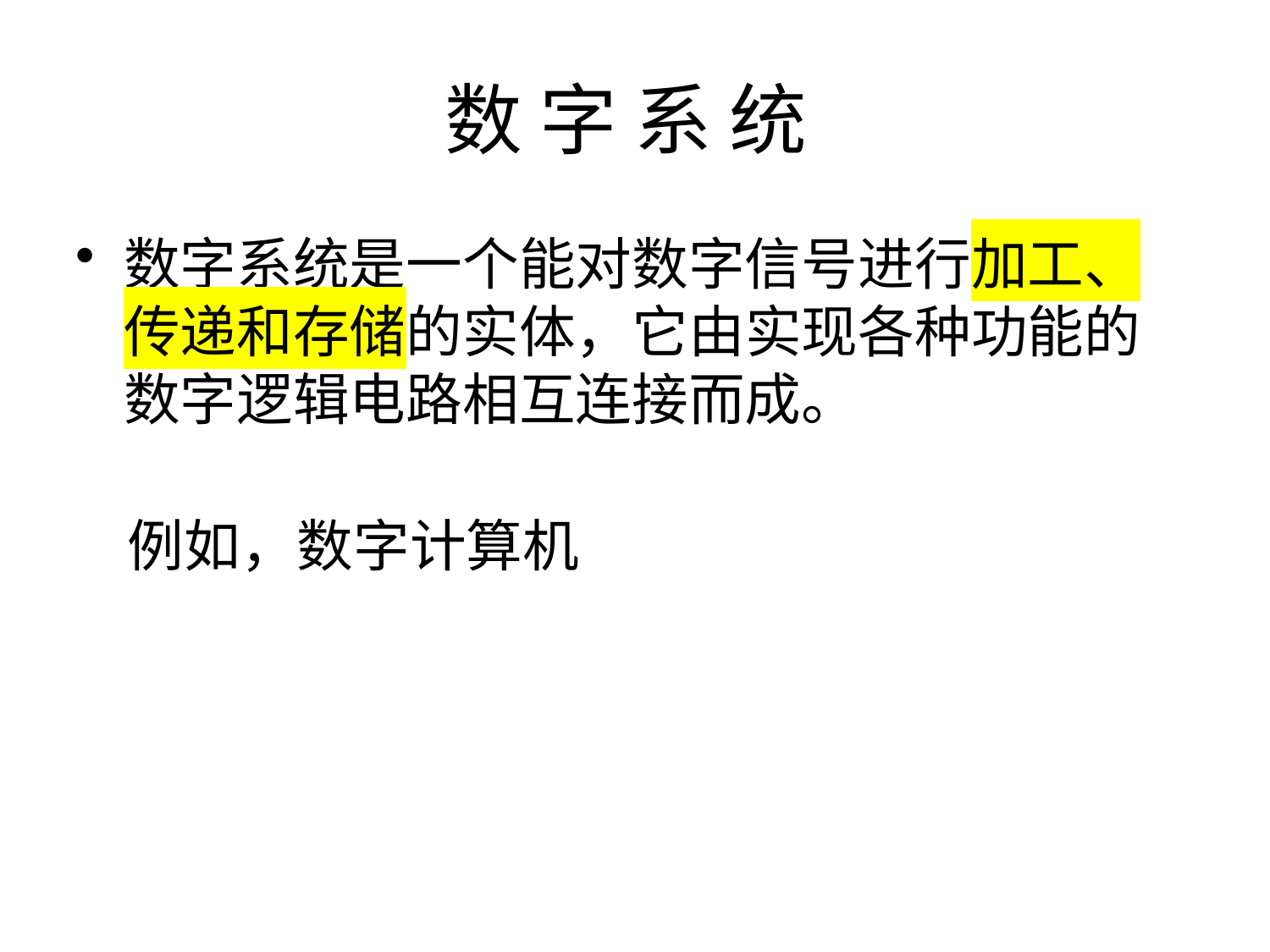

# 数 字 系 统
数字系统是一个能对数字信号进行加工、传递和存储的实体，它由实现各种功能的数字逻辑电路相互连接而成。
   例如，数字计算机